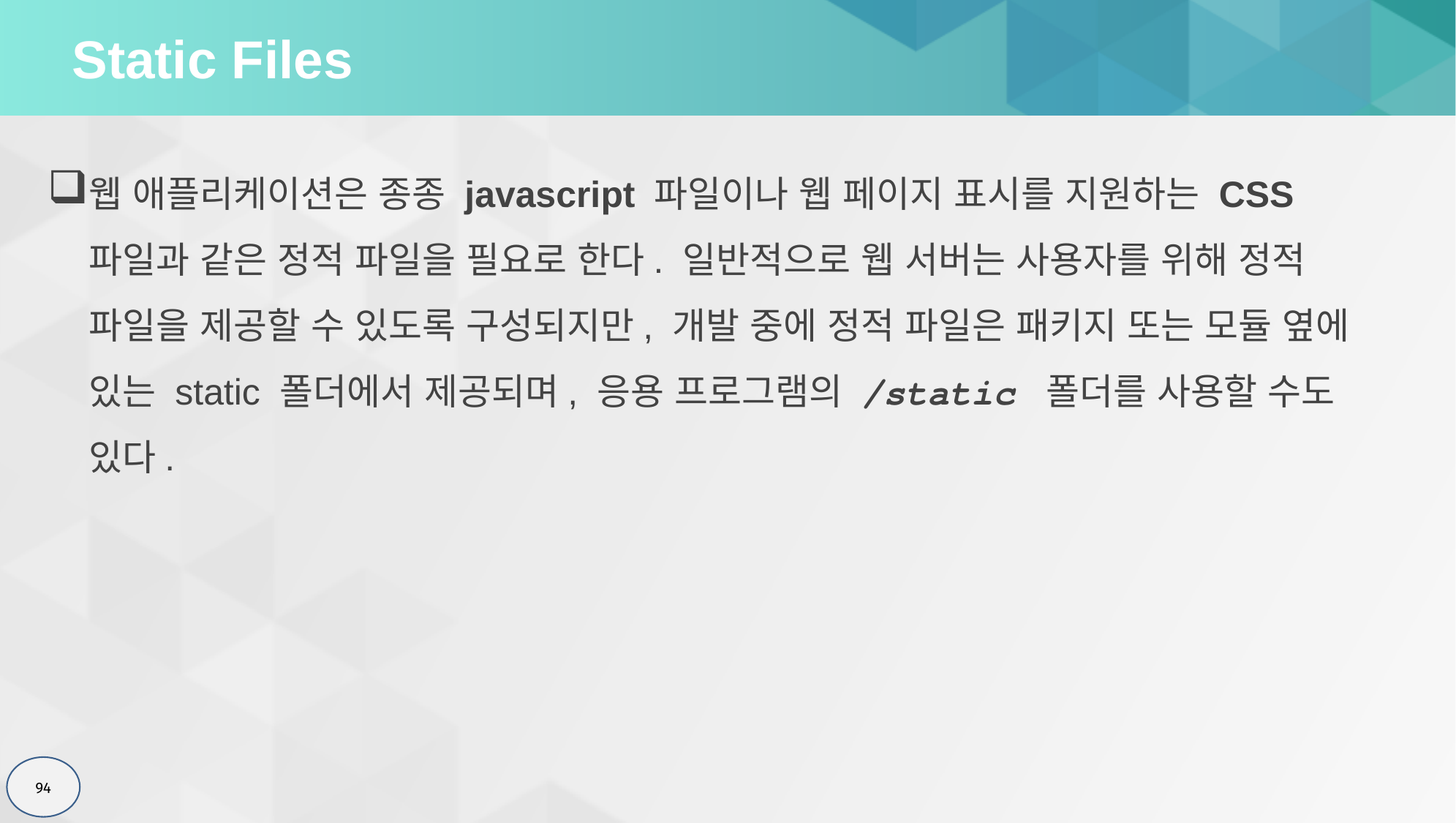

# Static Files
웹 애플리케이션은 종종 javascript 파일이나 웹 페이지 표시를 지원하는 CSS 파일과 같은 정적 파일을 필요로 한다. 일반적으로 웹 서버는 사용자를 위해 정적 파일을 제공할 수 있도록 구성되지만, 개발 중에 정적 파일은 패키지 또는 모듈 옆에 있는 static 폴더에서 제공되며, 응용 프로그램의 /static 폴더를 사용할 수도 있다.